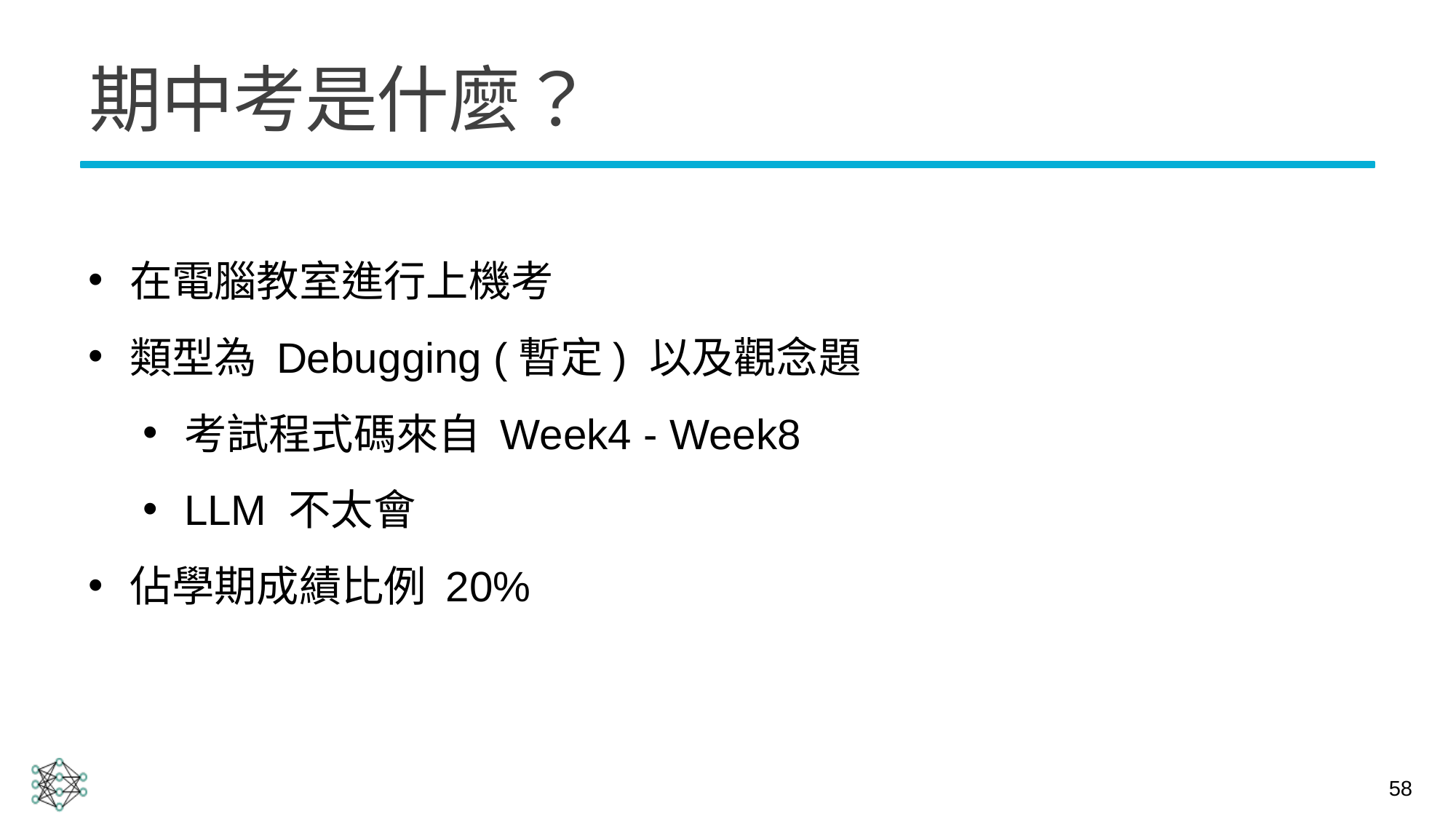

# 期中考是什麼？
在電腦教室進行上機考
類型為 Debugging (暫定) 以及觀念題
考試程式碼來自 Week4 - Week8
LLM 不太會
佔學期成績比例 20%
58